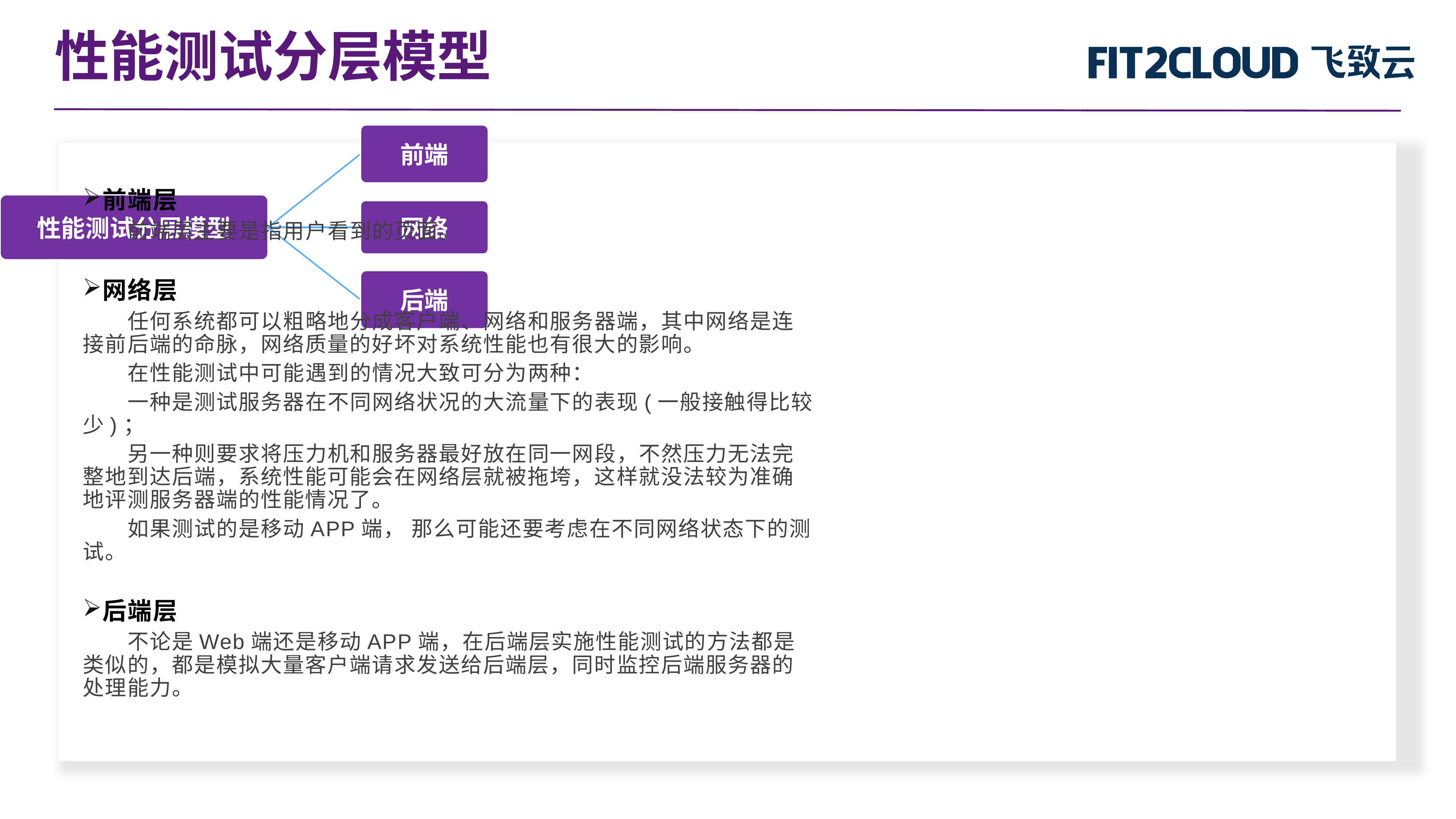

性能测试分层模型

前端层
前端层主要是指用户看到的页面。

网络层
任何系统都可以粗略地分成客户端、网络和服务器端，其中网络是连接前后端的命脉，网络质量的好坏对系统性能也有很大的影响。
在性能测试中可能遇到的情况大致可分为两种：
一种是测试服务器在不同网络状况的大流量下的表现(一般接触得比较少)；
另一种则要求将压力机和服务器最好放在同一网段，不然压力无法完整地到达后端，系统性能可能会在网络层就被拖垮，这样就没法较为准确地评测服务器端的性能情况了。
如果测试的是移动APP端， 那么可能还要考虑在不同网络状态下的测试。

后端层
不论是Web端还是移动APP端，在后端层实施性能测试的方法都是类似的，都是模拟大量客户端请求发送给后端层，同时监控后端服务器的处理能力。
性能测试分层模型

前端

网络

后端